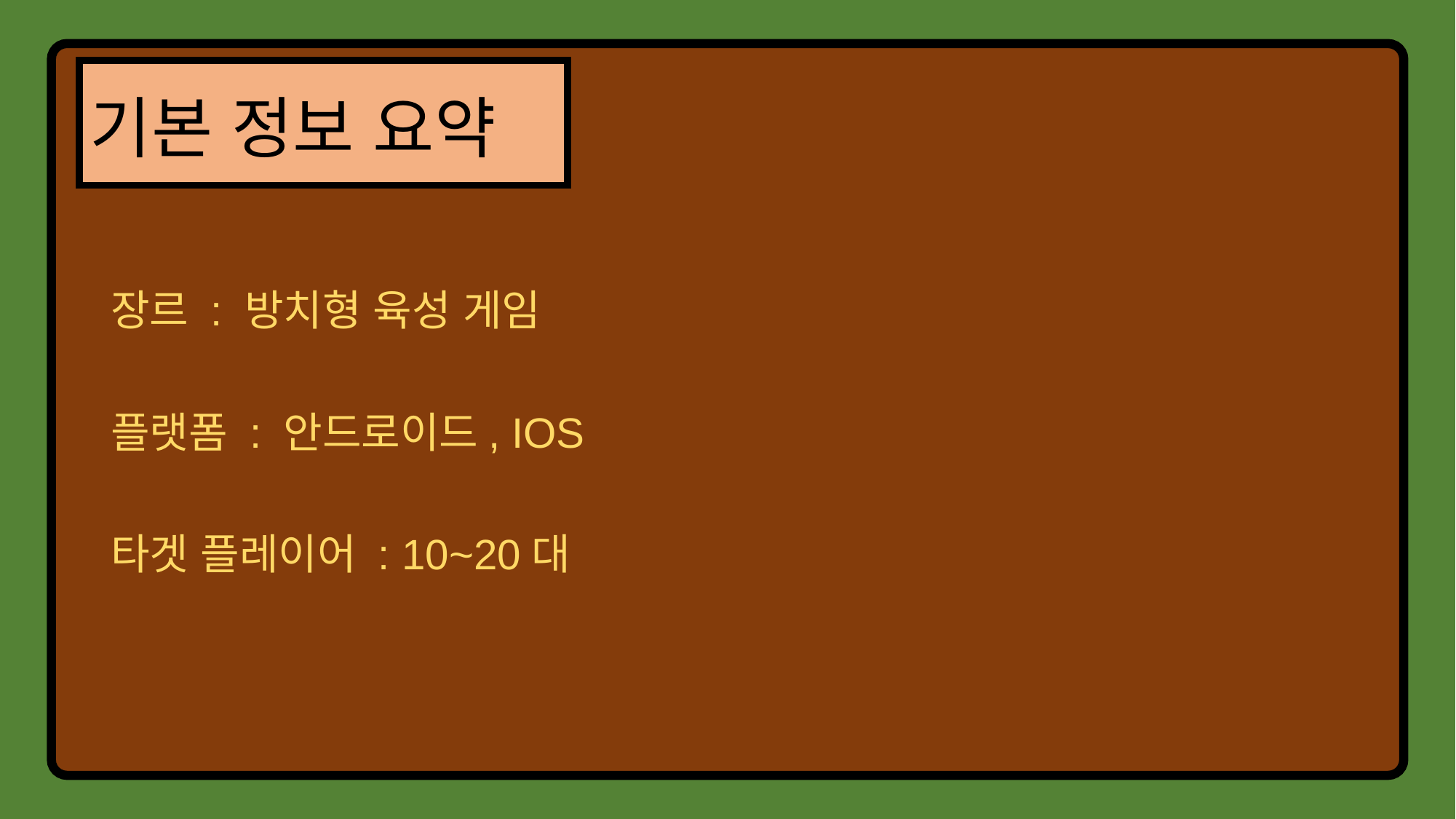

# 기본 정보 요약

장르 : 방치형 육성 게임

플랫폼 : 안드로이드, IOS

타겟 플레이어 : 10~20대